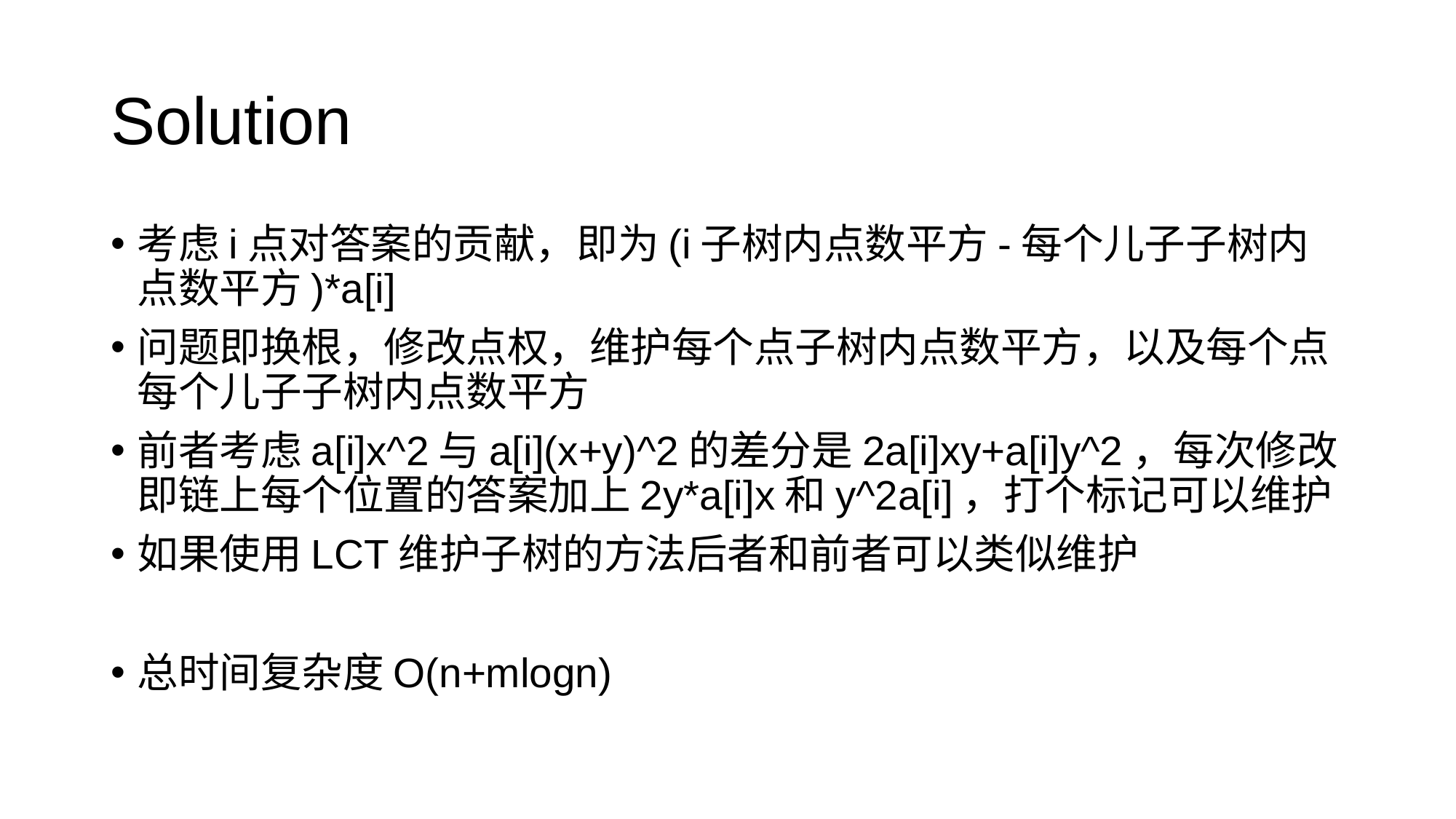

# Solution
考虑i点对答案的贡献，即为(i子树内点数平方-每个儿子子树内点数平方)*a[i]
问题即换根，修改点权，维护每个点子树内点数平方，以及每个点每个儿子子树内点数平方
前者考虑a[i]x^2与a[i](x+y)^2的差分是2a[i]xy+a[i]y^2，每次修改即链上每个位置的答案加上2y*a[i]x和y^2a[i]，打个标记可以维护
如果使用LCT维护子树的方法后者和前者可以类似维护

总时间复杂度O(n+mlogn)